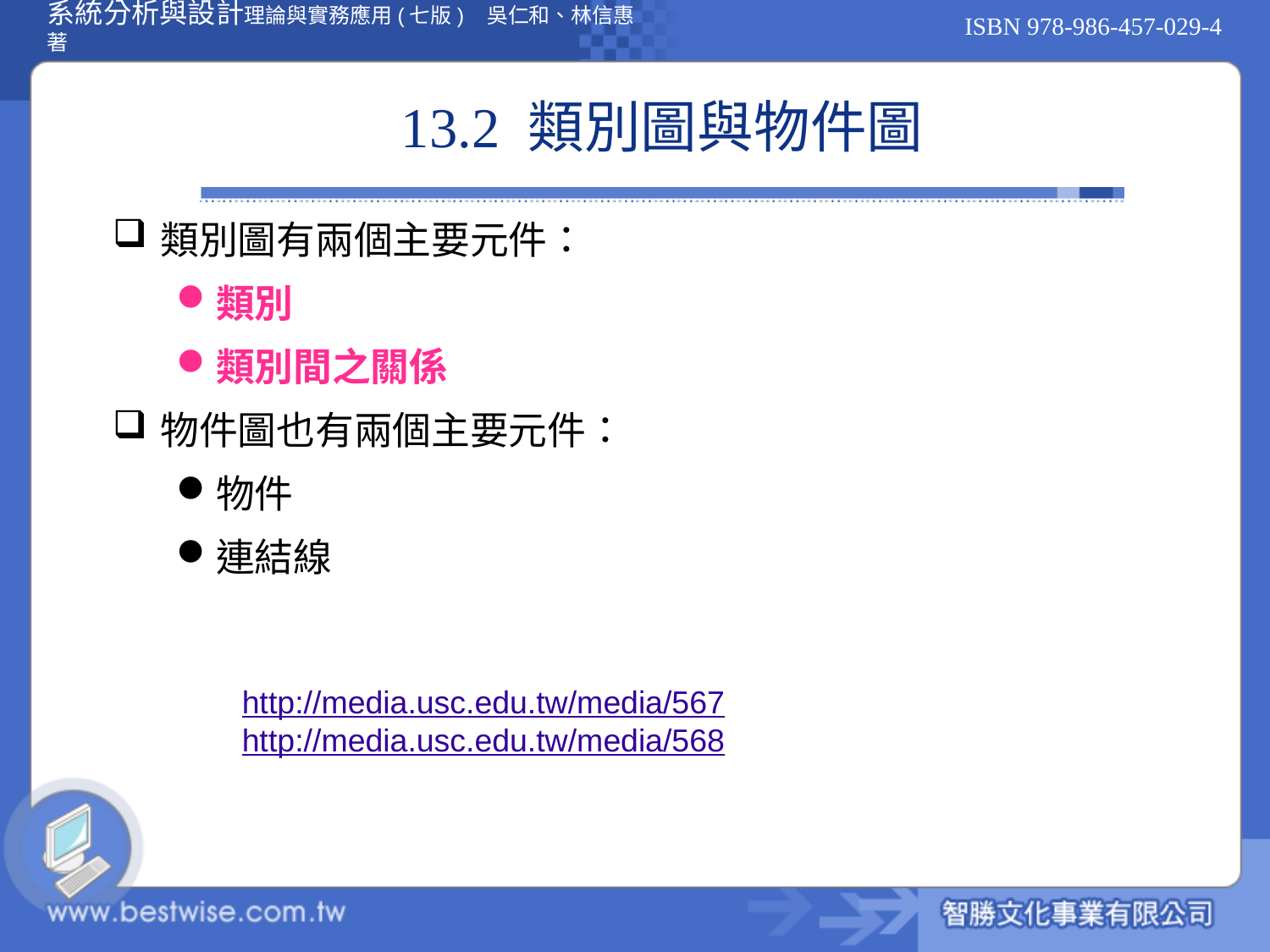

# 13.2 類別圖與物件圖
類別圖有兩個主要元件：
類別
類別間之關係
物件圖也有兩個主要元件：
物件
連結線
http://media.usc.edu.tw/media/567
http://media.usc.edu.tw/media/568